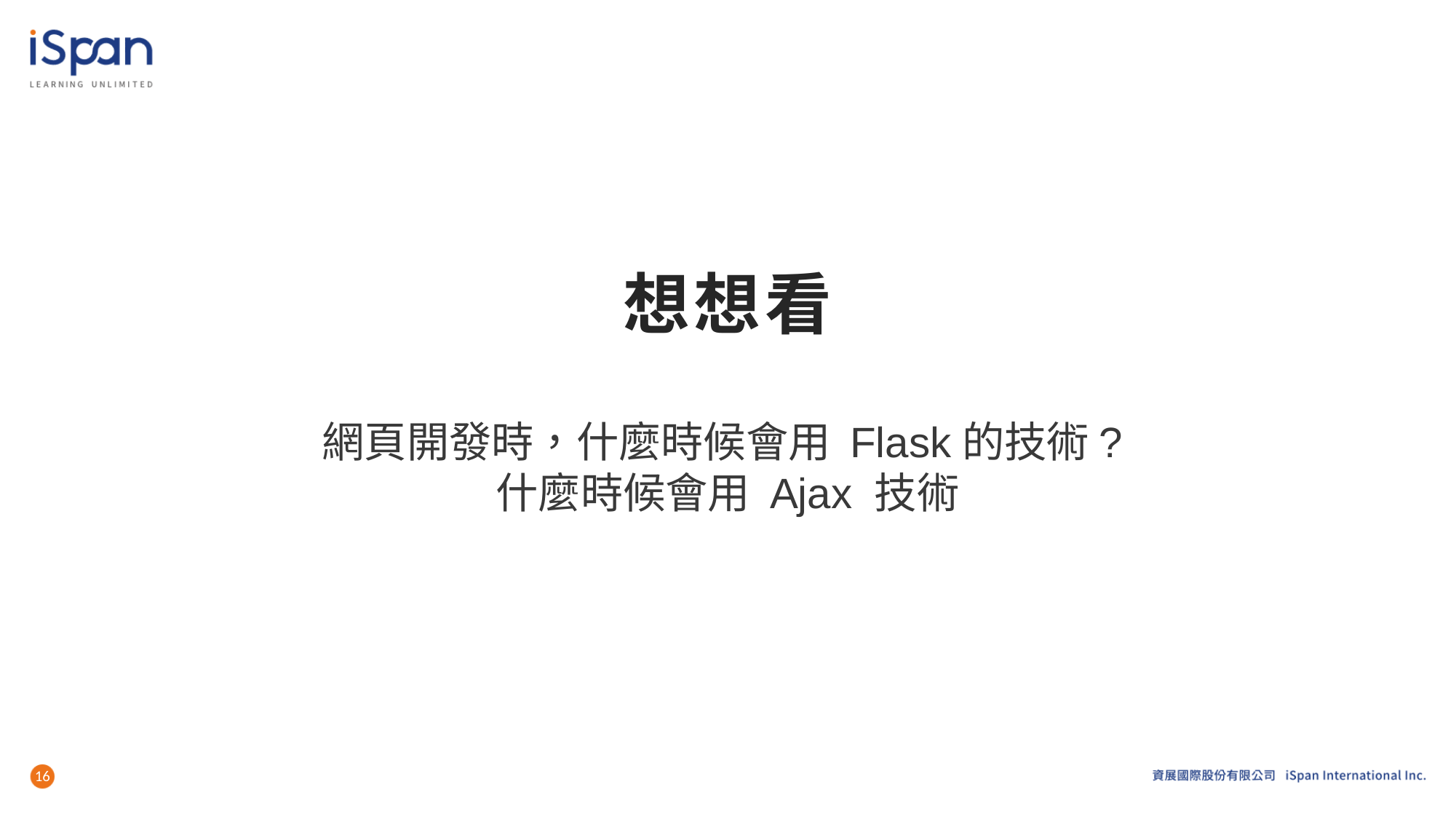

# 想想看
網頁開發時，什麼時候會用 Flask的技術?什麼時候會用 Ajax 技術
16